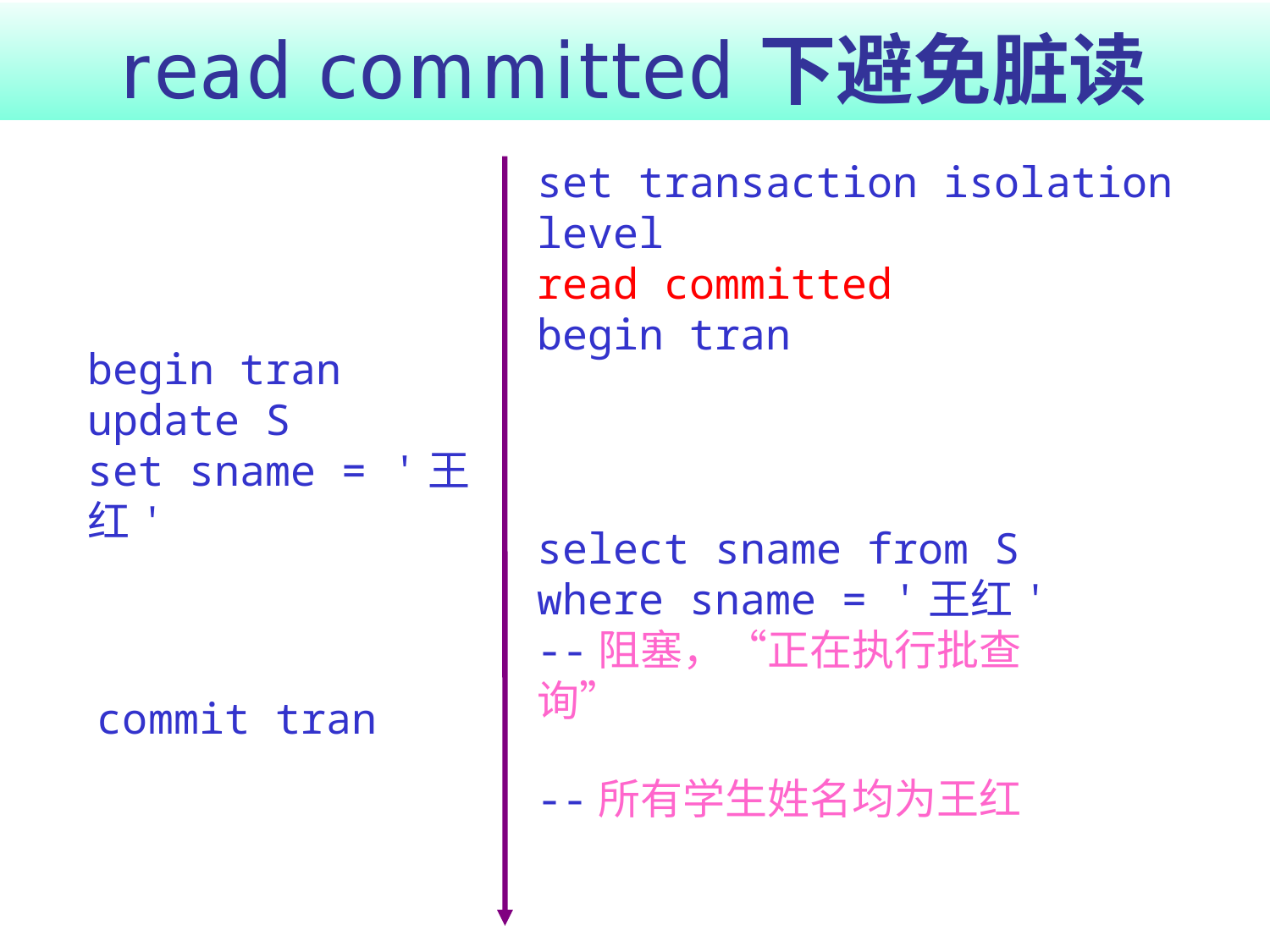

# read committed下避免脏读
set transaction isolation level
read committed
begin tran

begin tran
update S
set sname = '王红'
select sname from S
where sname = '王红'
--阻塞，“正在执行批查询”
commit tran
--所有学生姓名均为王红